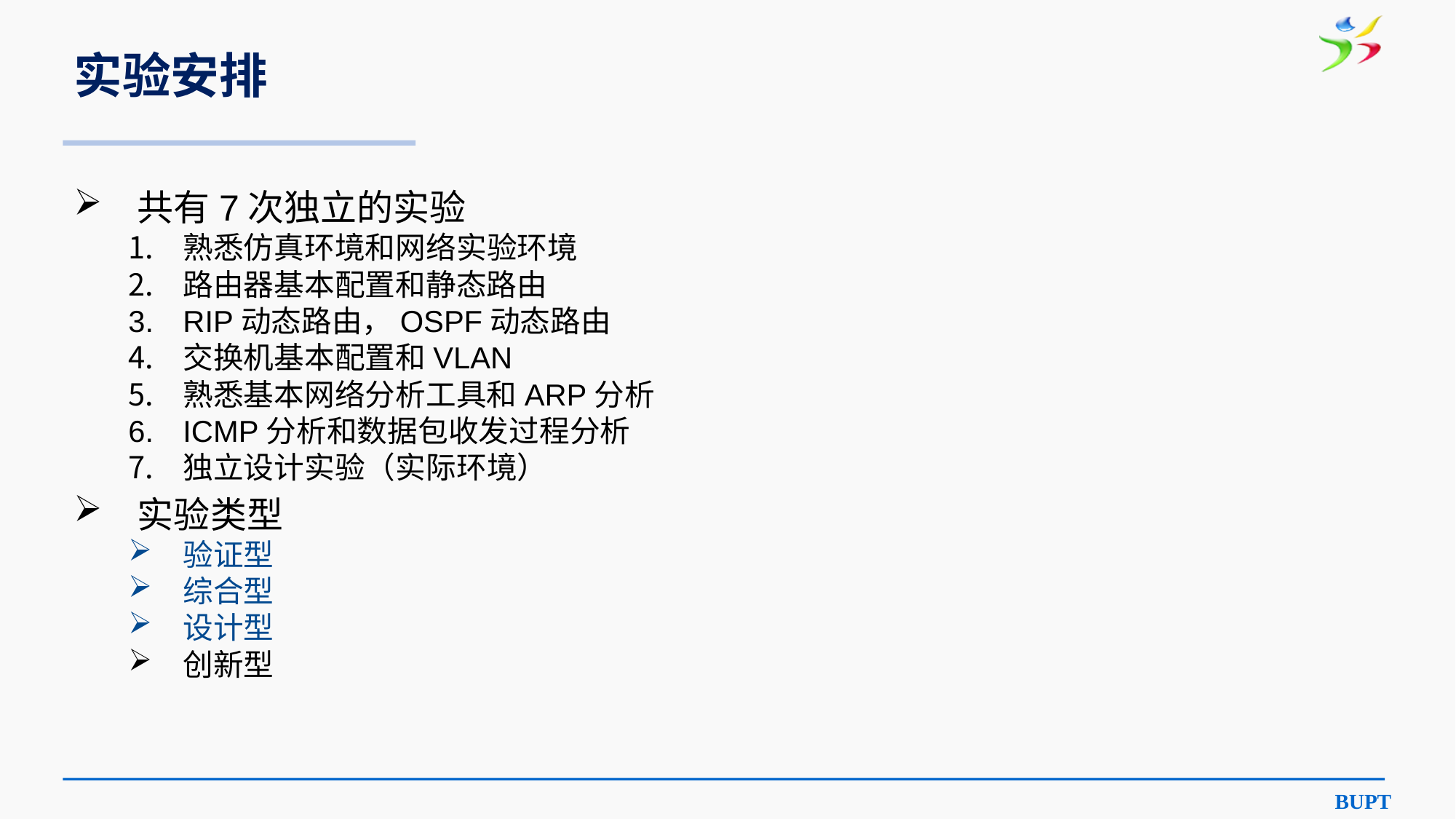

# 实验安排
共有7次独立的实验
熟悉仿真环境和网络实验环境
路由器基本配置和静态路由
RIP动态路由，OSPF动态路由
交换机基本配置和VLAN
熟悉基本网络分析工具和ARP分析
ICMP分析和数据包收发过程分析
独立设计实验（实际环境）
实验类型
验证型
综合型
设计型
创新型